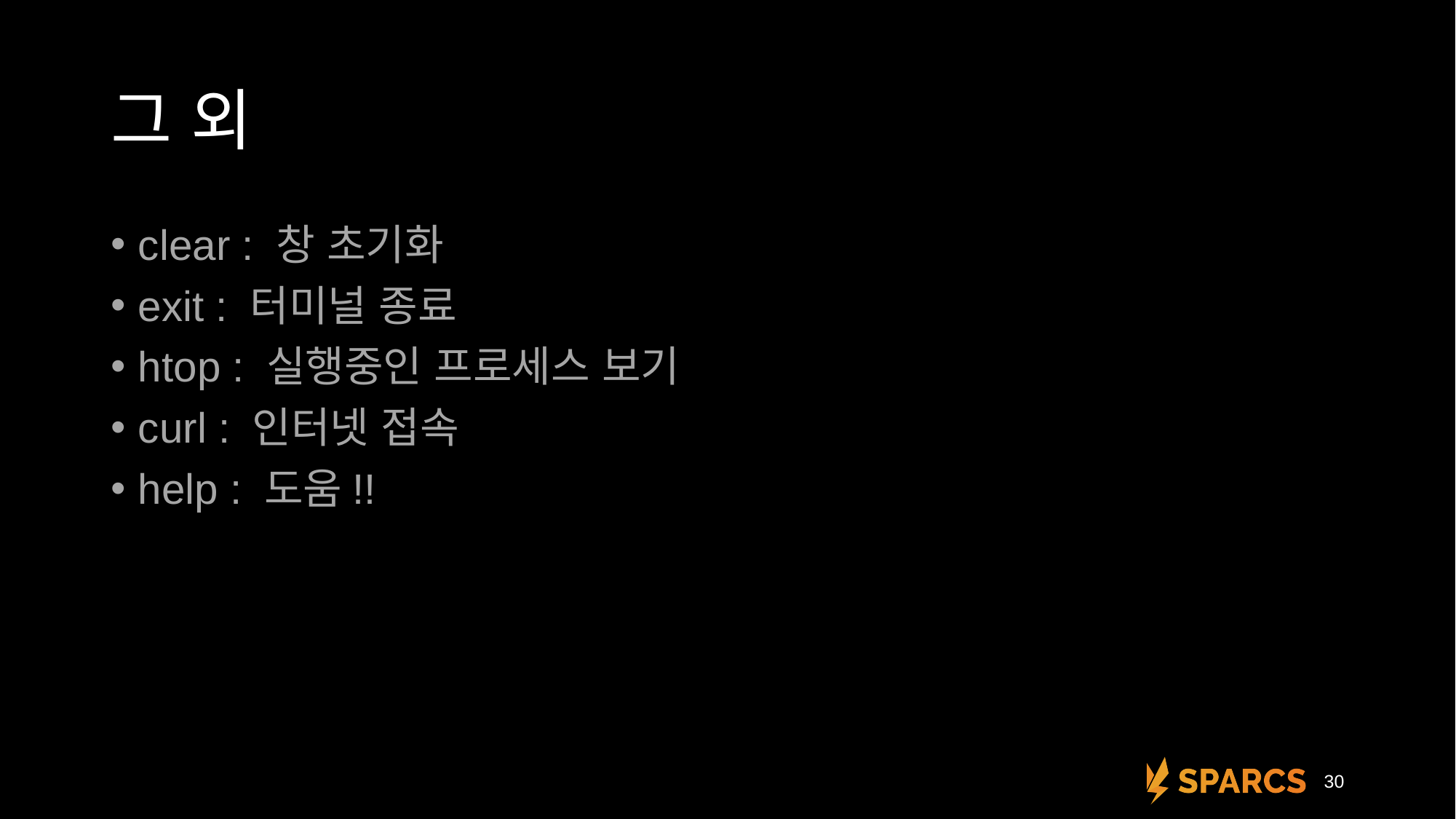

# 그 외
clear : 창 초기화
exit : 터미널 종료
htop : 실행중인 프로세스 보기
curl : 인터넷 접속
help : 도움!!

30